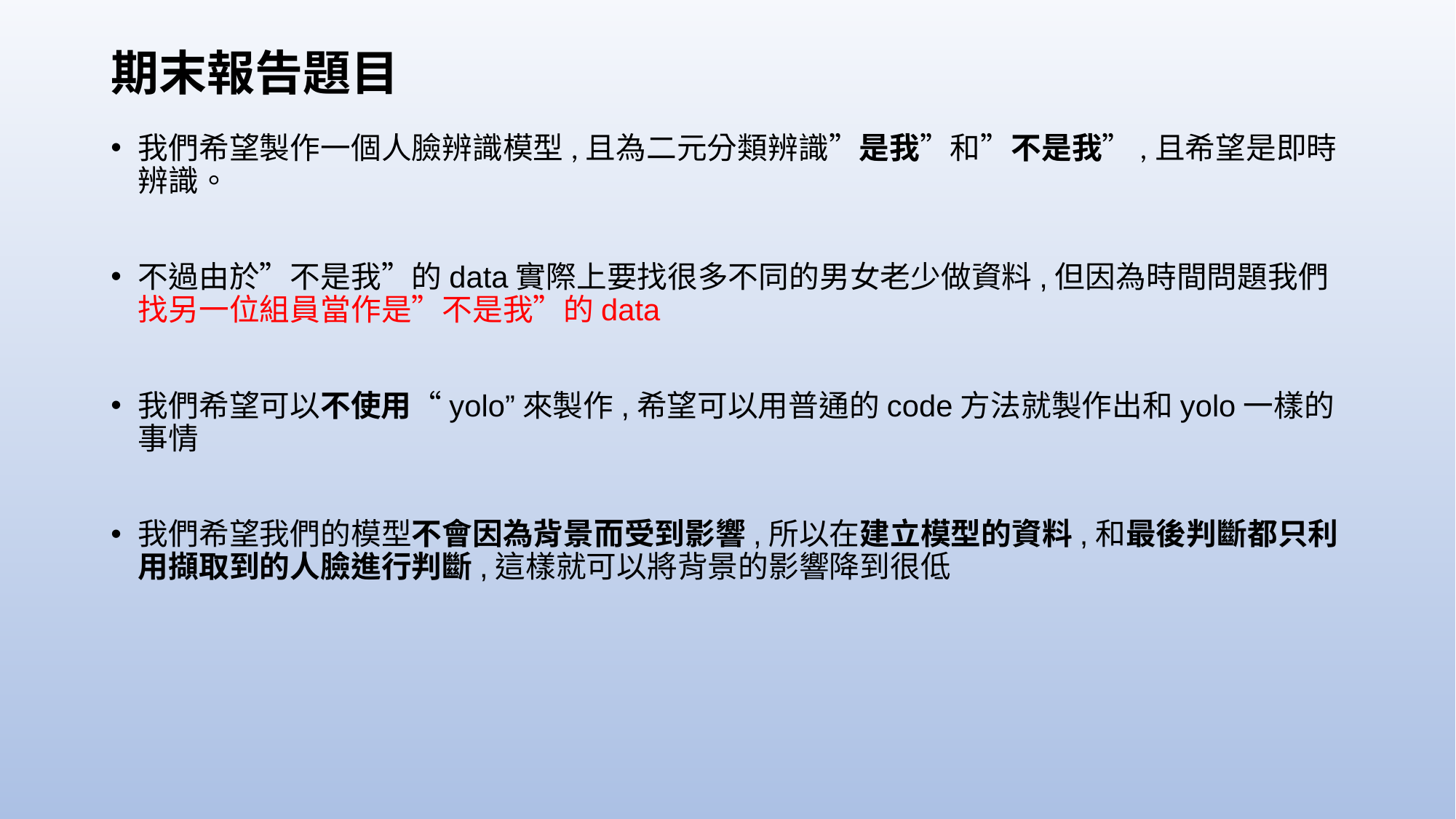

# 期末報告題目
我們希望製作一個人臉辨識模型,且為二元分類辨識”是我”和”不是我”,且希望是即時辨識。

不過由於”不是我”的data實際上要找很多不同的男女老少做資料,但因為時間問題我們找另一位組員當作是”不是我”的data

我們希望可以不使用“yolo”來製作,希望可以用普通的code方法就製作出和yolo一樣的事情

我們希望我們的模型不會因為背景而受到影響,所以在建立模型的資料,和最後判斷都只利用擷取到的人臉進行判斷,這樣就可以將背景的影響降到很低